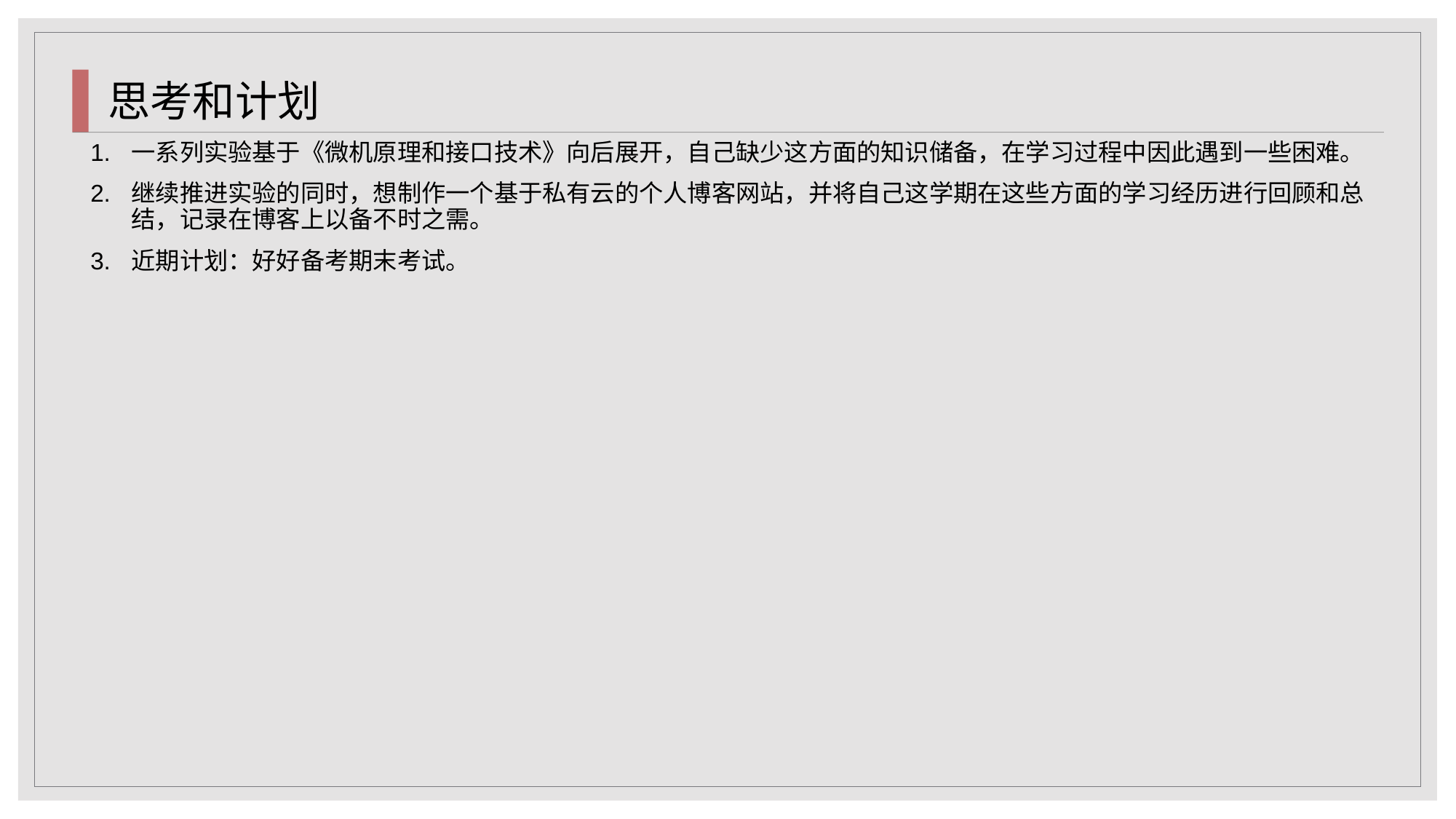

# 思考和计划
一系列实验基于《微机原理和接口技术》向后展开，自己缺少这方面的知识储备，在学习过程中因此遇到一些困难。
继续推进实验的同时，想制作一个基于私有云的个人博客网站，并将自己这学期在这些方面的学习经历进行回顾和总结，记录在博客上以备不时之需。
近期计划：好好备考期末考试。
9